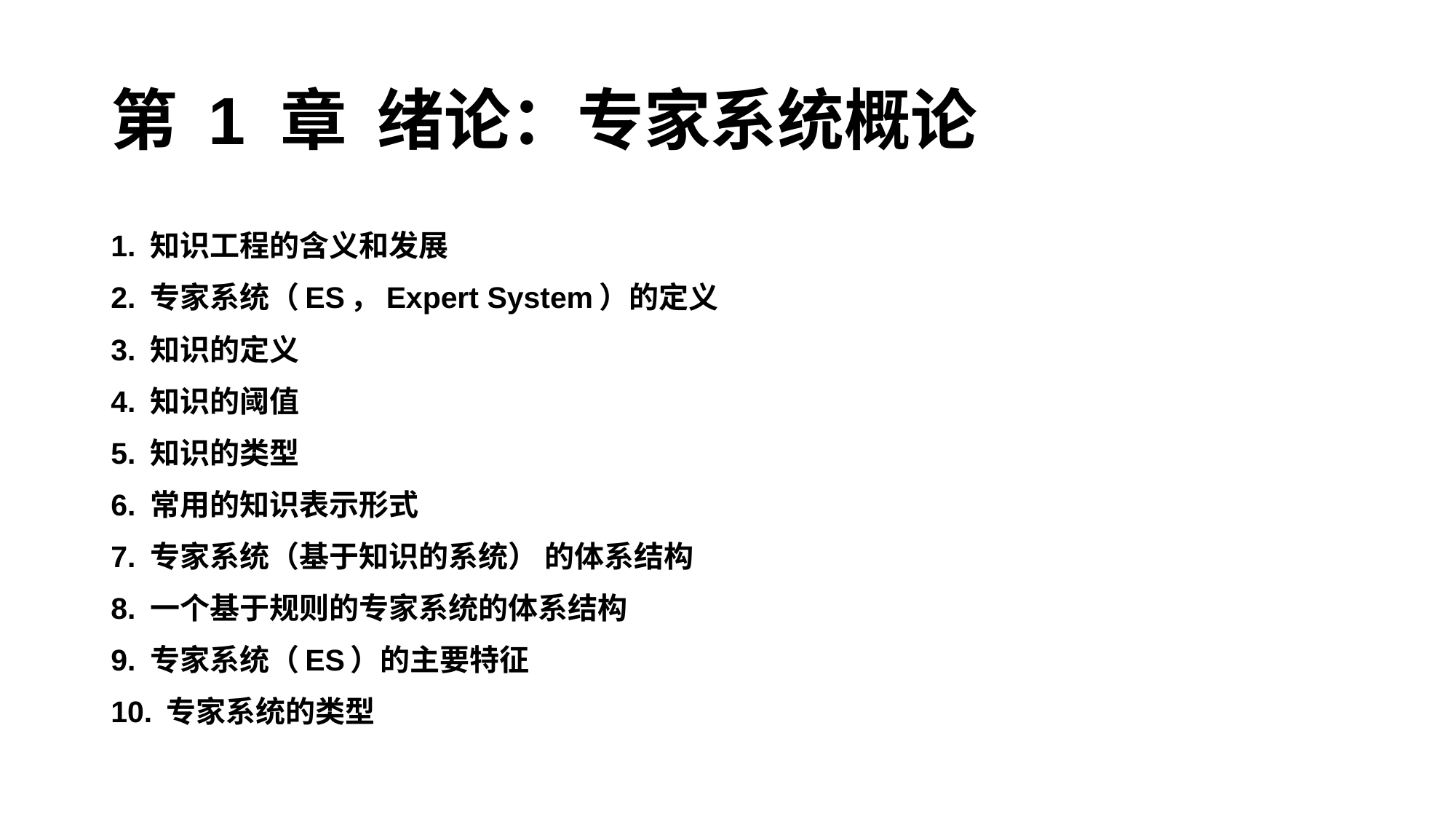

# 第 1 章  绪论：专家系统概论
1. 知识工程的含义和发展
2. 专家系统（ES，Expert System）的定义
3. 知识的定义
4. 知识的阈值
5. 知识的类型
6. 常用的知识表示形式
7. 专家系统（基于知识的系统） 的体系结构
8. 一个基于规则的专家系统的体系结构
9. 专家系统（ES）的主要特征
10. 专家系统的类型